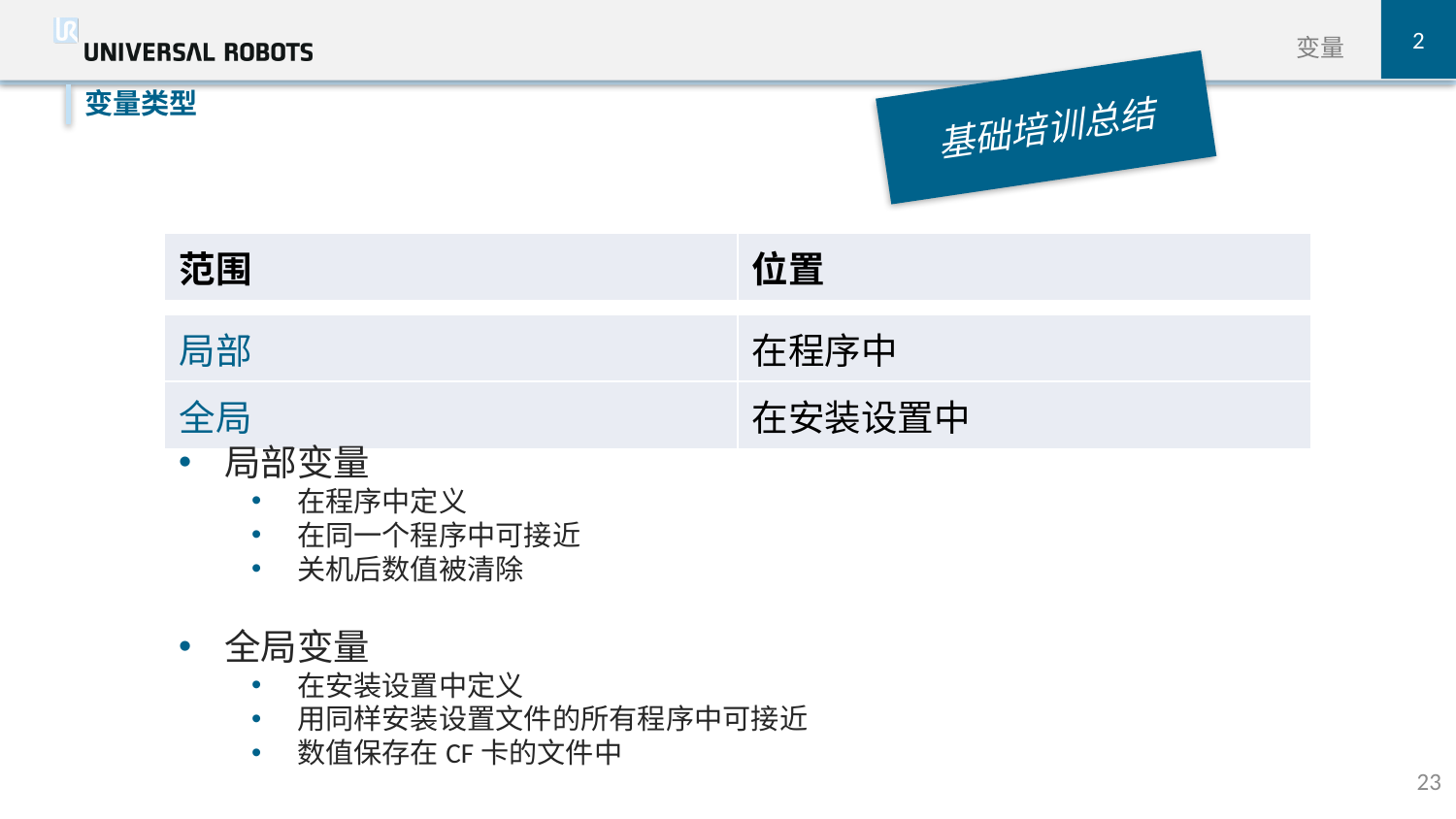

2
变量
基础培训总结
变量类型

| 范围 | 位置 |
| --- | --- |
| 局部 | 在程序中 |
| --- | --- |
| 全局 | 在安装设置中 |

局部变量
在程序中定义
在同一个程序中可接近
关机后数值被清除

全局变量
在安装设置中定义
用同样安装设置文件的所有程序中可接近
数值保存在CF卡的文件中
23